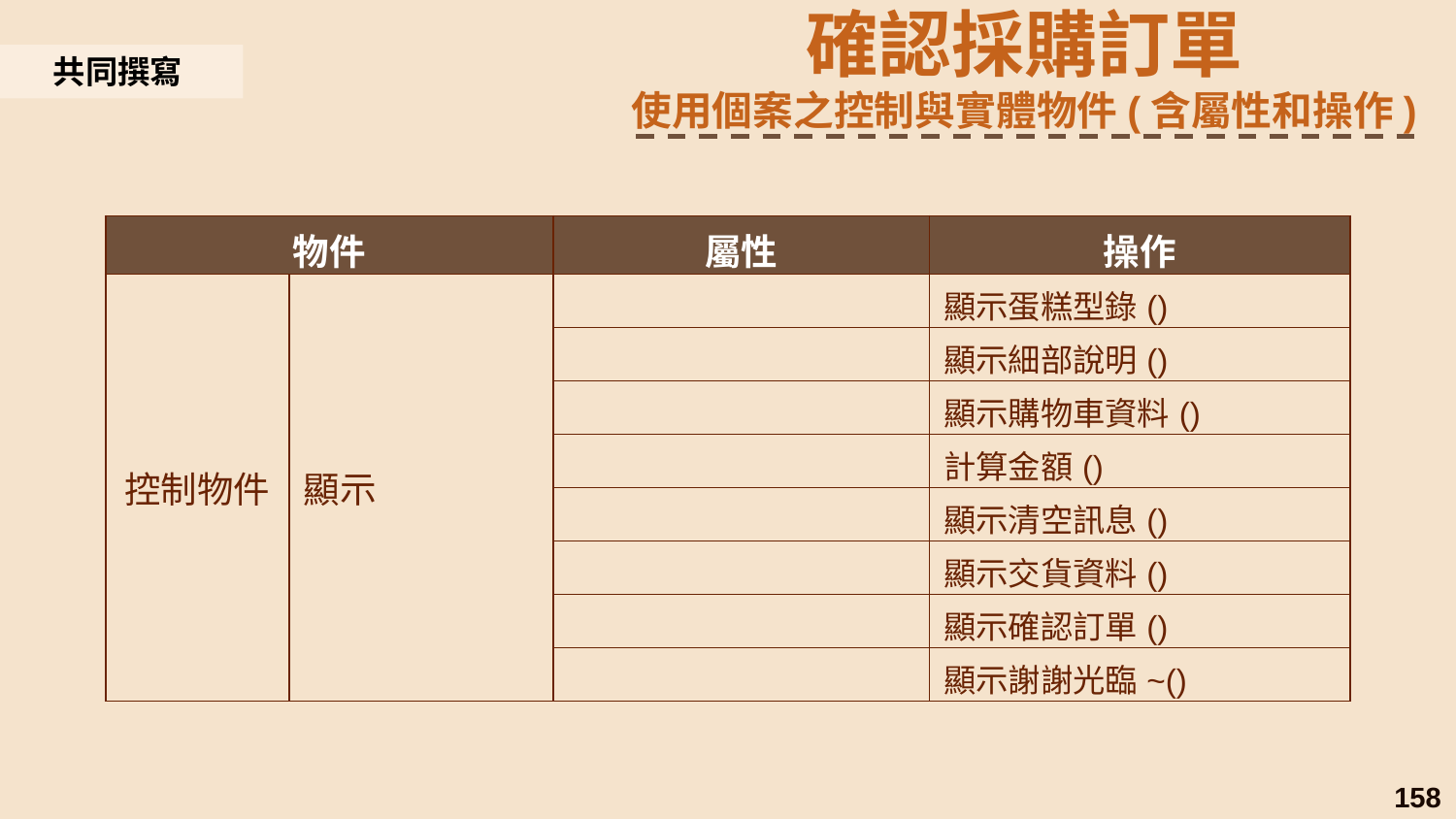

確認採購訂單
使用個案之控制與實體物件(含屬性和操作)

共同撰寫
| 物件 |  | 屬性 | 操作 |
| --- | --- | --- | --- |
| 控制物件 | 顯示 |  | 顯示蛋糕型錄() |
|  |  |  | 顯示細部說明() |
|  |  |  | 顯示購物車資料() |
|  |  |  | 計算金額() |
|  |  |  | 顯示清空訊息() |
|  |  |  | 顯示交貨資料() |
|  |  |  | 顯示確認訂單() |
|  |  |  | 顯示謝謝光臨~() |
158